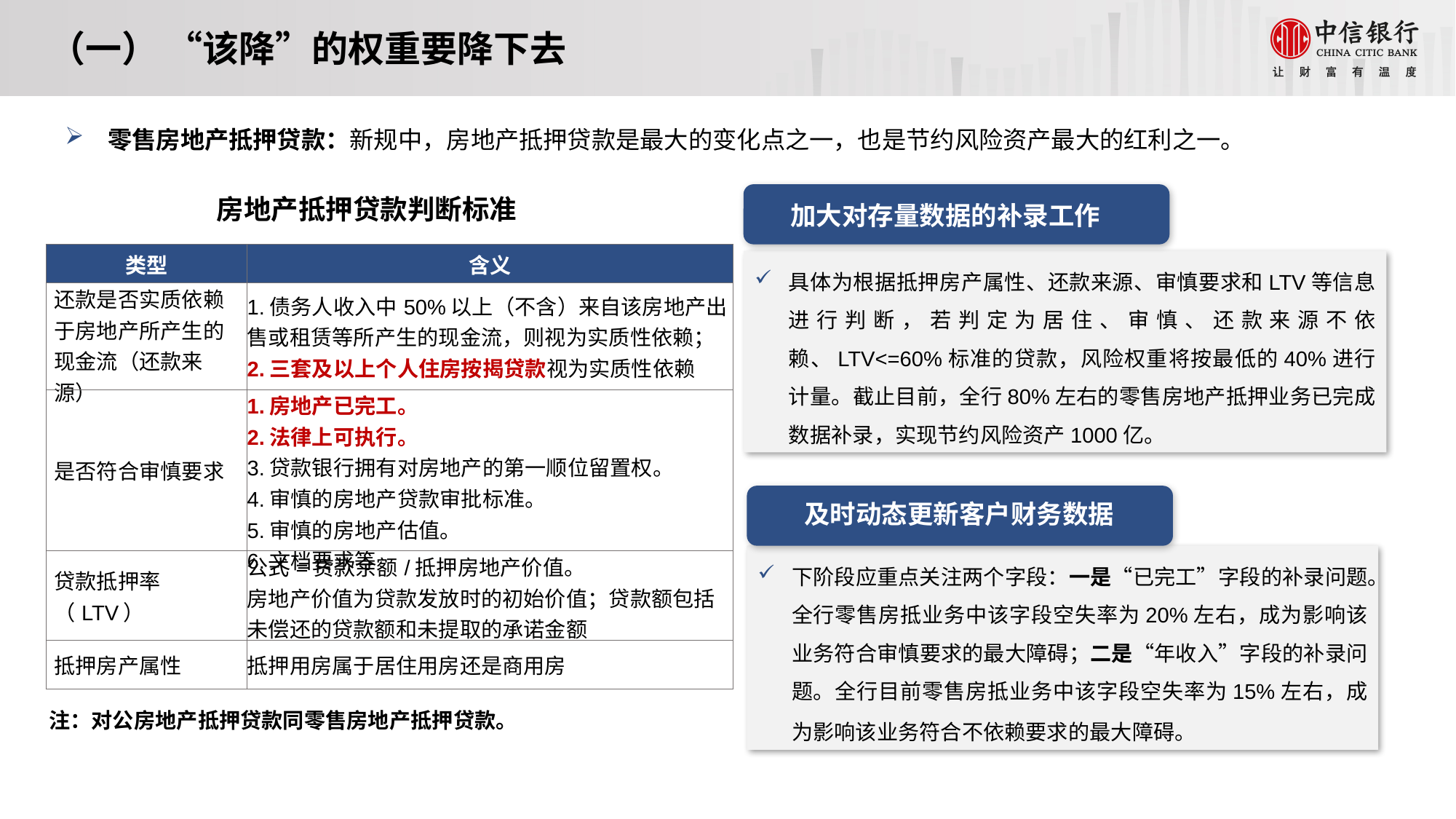

（一） “该降”的权重要降下去
零售房地产抵押贷款：新规中，房地产抵押贷款是最大的变化点之一，也是节约风险资产最大的红利之一。

房地产抵押贷款判断标准
加大对存量数据的补录工作
| 类型 | 含义 |
| --- | --- |
| 还款是否实质依赖于房地产所产生的现金流（还款来源） | 1.债务人收入中50%以上（不含）来自该房地产出售或租赁等所产生的现金流，则视为实质性依赖； 2.三套及以上个人住房按揭贷款视为实质性依赖 |
| 是否符合审慎要求 | 1.房地产已完工。 2.法律上可执行。 3.贷款银行拥有对房地产的第一顺位留置权。 4.审慎的房地产贷款审批标准。 5.审慎的房地产估值。 6.文档要求等 |
| 贷款抵押率（LTV） | 公式=贷款余额/抵押房地产价值。 房地产价值为贷款发放时的初始价值；贷款额包括未偿还的贷款额和未提取的承诺金额 |
| 抵押房产属性 | 抵押用房属于居住用房还是商用房 |
具体为根据抵押房产属性、还款来源、审慎要求和LTV等信息进行判断，若判定为居住、审慎、还款来源不依赖、LTV<=60%标准的贷款，风险权重将按最低的40%进行计量。截止目前，全行80%左右的零售房地产抵押业务已完成数据补录，实现节约风险资产1000亿。

及时动态更新客户财务数据
下阶段应重点关注两个字段：一是“已完工”字段的补录问题。全行零售房抵业务中该字段空失率为20%左右，成为影响该业务符合审慎要求的最大障碍；二是“年收入”字段的补录问题。全行目前零售房抵业务中该字段空失率为15%左右，成为影响该业务符合不依赖要求的最大障碍。
注：对公房地产抵押贷款同零售房地产抵押贷款。
22